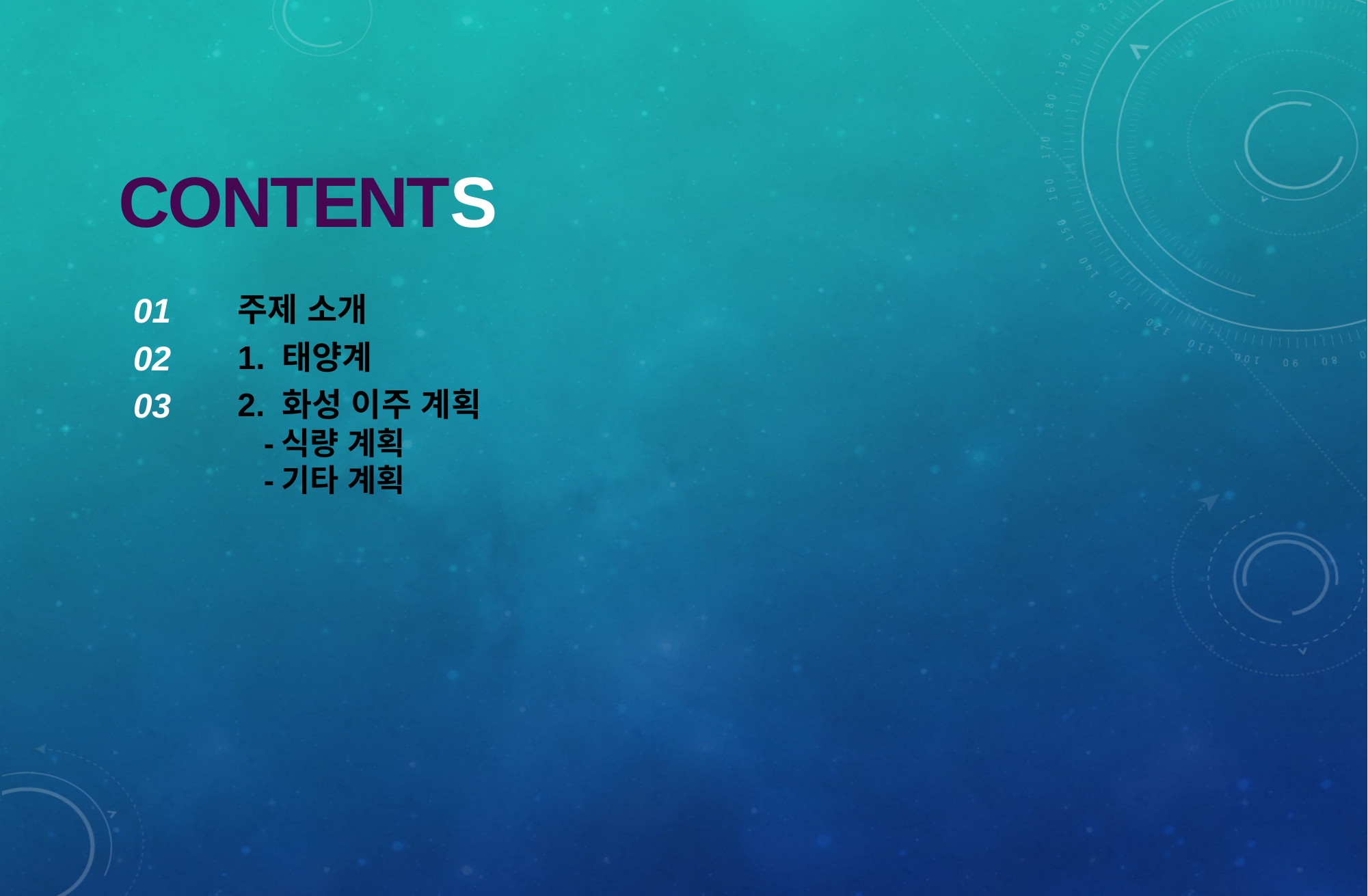

CONTENTS
01
주제 소개
02
1. 태양계
03
2. 화성 이주 계획
   -식량 계획
   -기타 계획